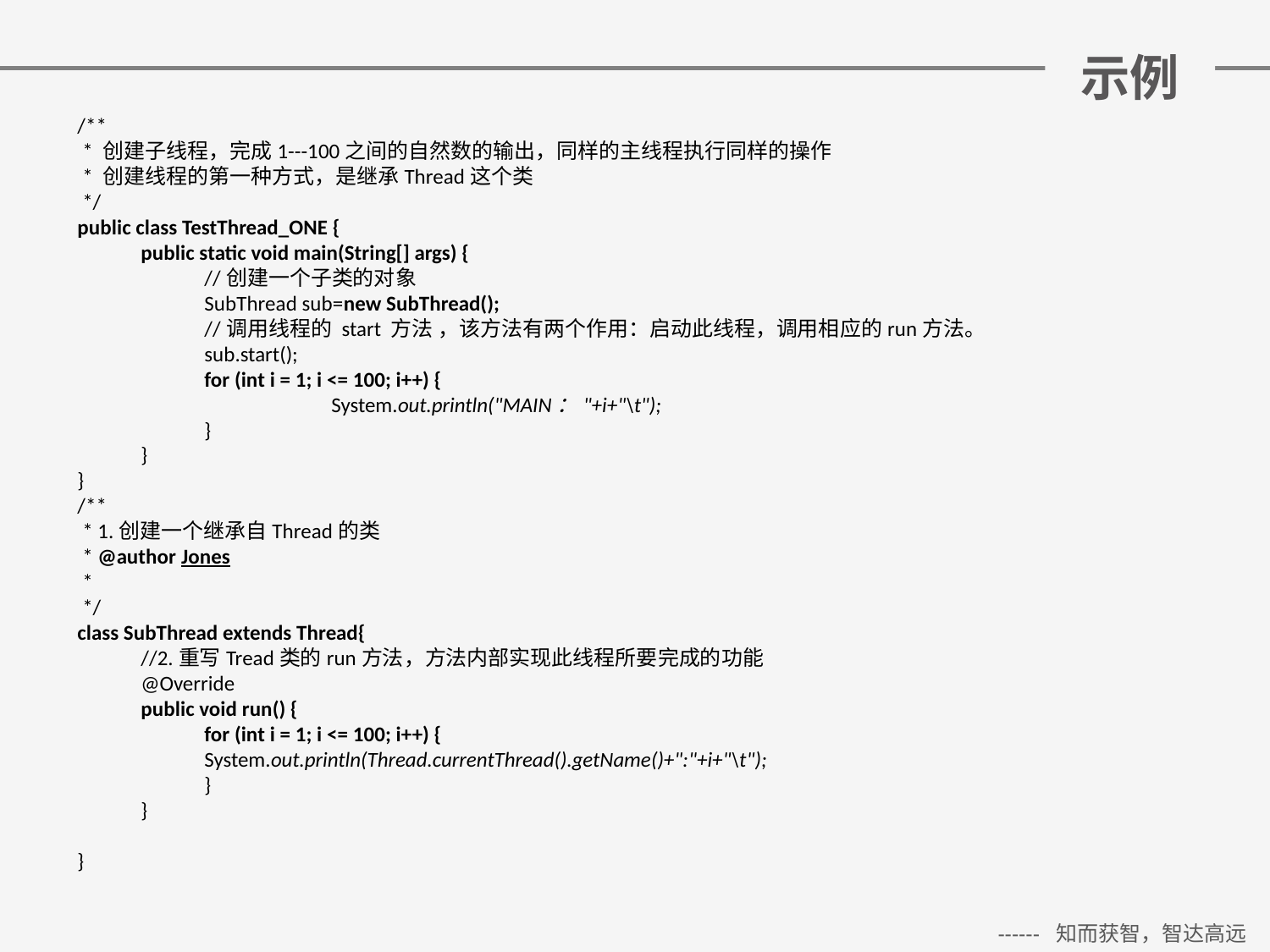

# 示例
/**
 * 创建子线程，完成1---100之间的自然数的输出，同样的主线程执行同样的操作
 * 创建线程的第一种方式，是继承Thread这个类
 */
public class TestThread_ONE {
public static void main(String[] args) {
//创建一个子类的对象
SubThread sub=new SubThread();
//调用线程的 start 方法 ，该方法有两个作用：启动此线程，调用相应的run方法。
sub.start();
for (int i = 1; i <= 100; i++) {
	System.out.println("MAIN："+i+"\t");
}
}
}
/**
 * 1.创建一个继承自Thread的类
 * @author Jones
 *
 */
class SubThread extends Thread{
//2.重写Tread类的run方法，方法内部实现此线程所要完成的功能
@Override
public void run() {
for (int i = 1; i <= 100; i++) {
System.out.println(Thread.currentThread().getName()+":"+i+"\t");
}
}

}